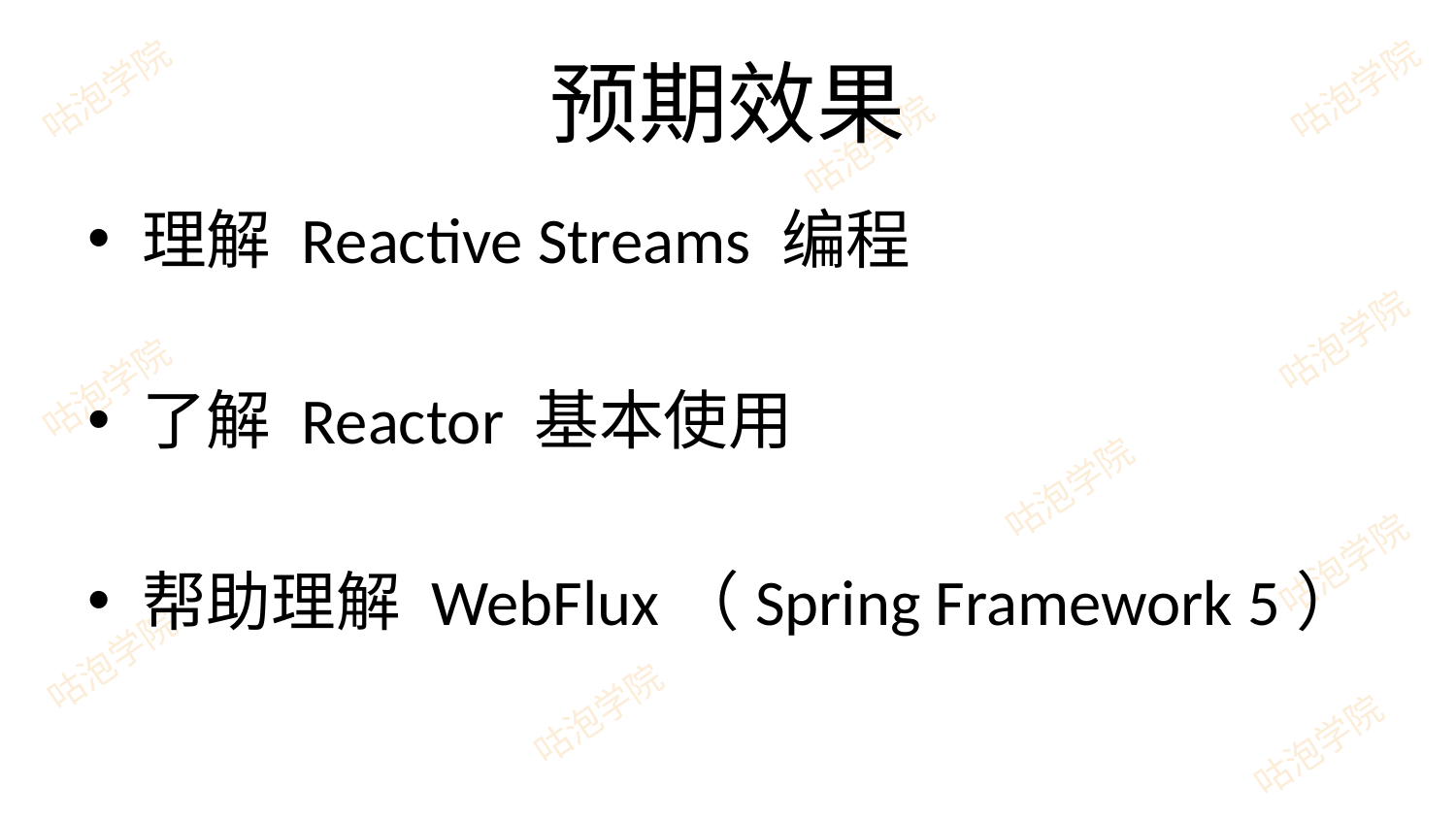

# 预期效果
理解 Reactive Streams 编程

了解 Reactor 基本使用

帮助理解 WebFlux（Spring Framework 5）